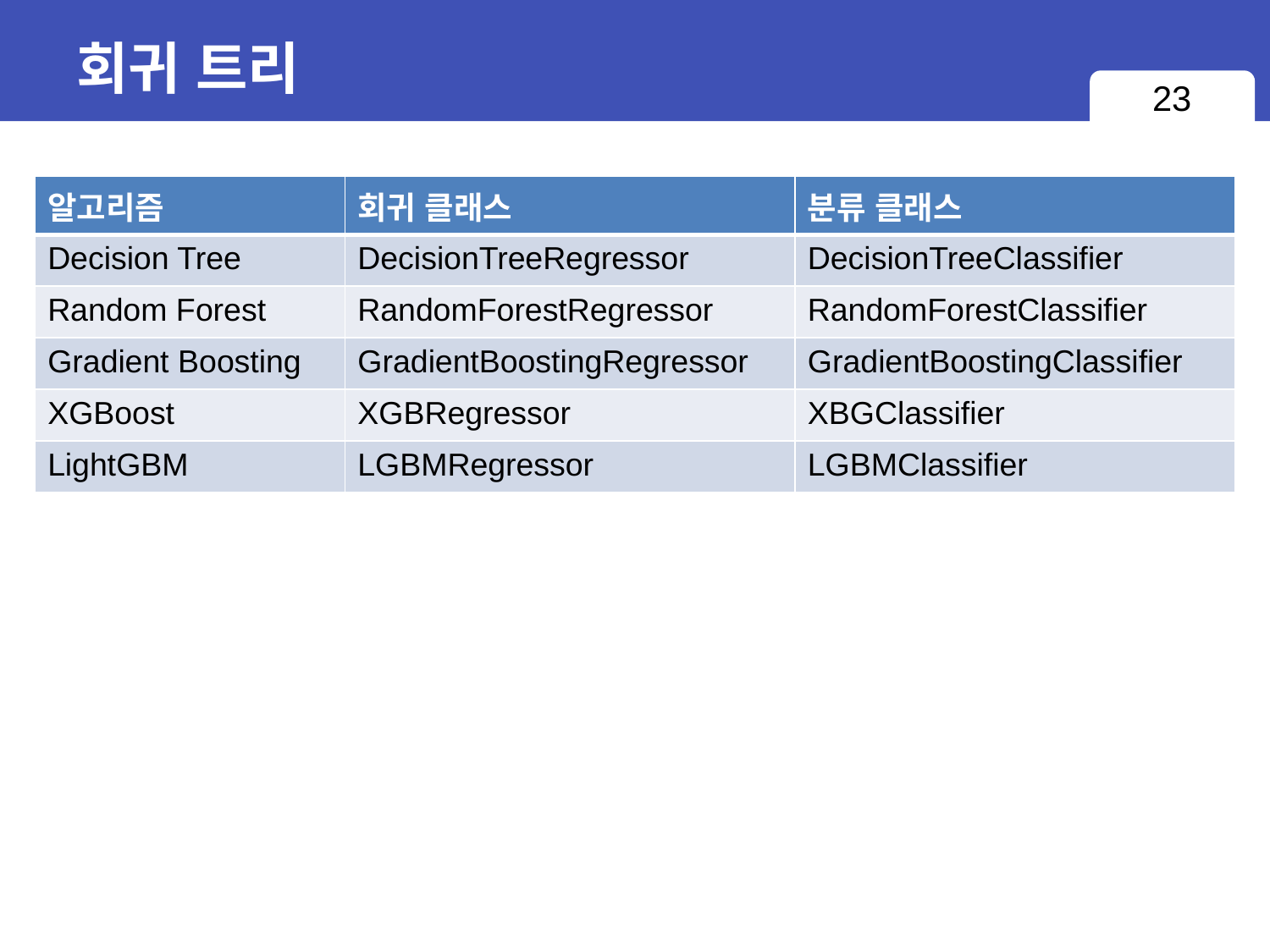

# 회귀 트리
23
| 알고리즘 | 회귀 클래스 | 분류 클래스 |
| --- | --- | --- |
| Decision Tree | DecisionTreeRegressor | DecisionTreeClassifier |
| Random Forest | RandomForestRegressor | RandomForestClassifier |
| Gradient Boosting | GradientBoostingRegressor | GradientBoostingClassifier |
| XGBoost | XGBRegressor | XBGClassifier |
| LightGBM | LGBMRegressor | LGBMClassifier |